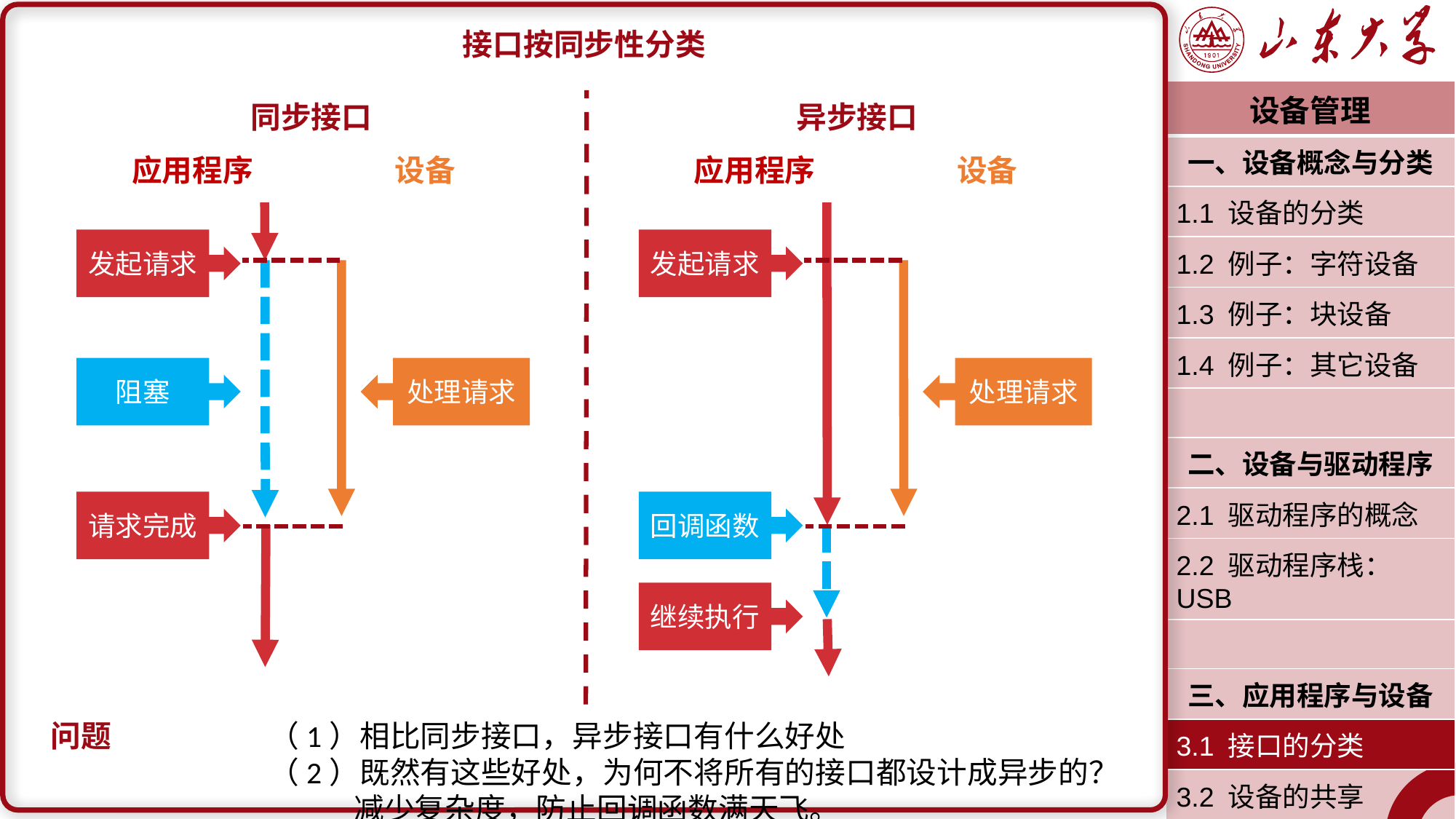

接口按同步性分类

同步接口				异步接口

问题		（1）相比同步接口，异步接口有什么好处
		（2）既然有这些好处，为何不将所有的接口都设计成异步的？
                                            减少复杂度，防止回调函数满天飞。

| 设备管理 |
| --- |
| 一、设备概念与分类 |
| 1.1 设备的分类 |
| 1.2 例子：字符设备 |
| 1.3 例子：块设备 |
| 1.4 例子：其它设备 |
|  |
| 二、设备与驱动程序 |
| 2.1 驱动程序的概念 |
| 2.2 驱动程序栈：USB |
|  |
| 三、应用程序与设备 |
| 3.1 接口的分类 |
| 3.2 设备的共享 |
| 潘润宇 2023.04 |
应用程序
设备
发起请求
阻塞
处理请求
请求完成
应用程序
设备
发起请求
处理请求
回调函数
继续执行